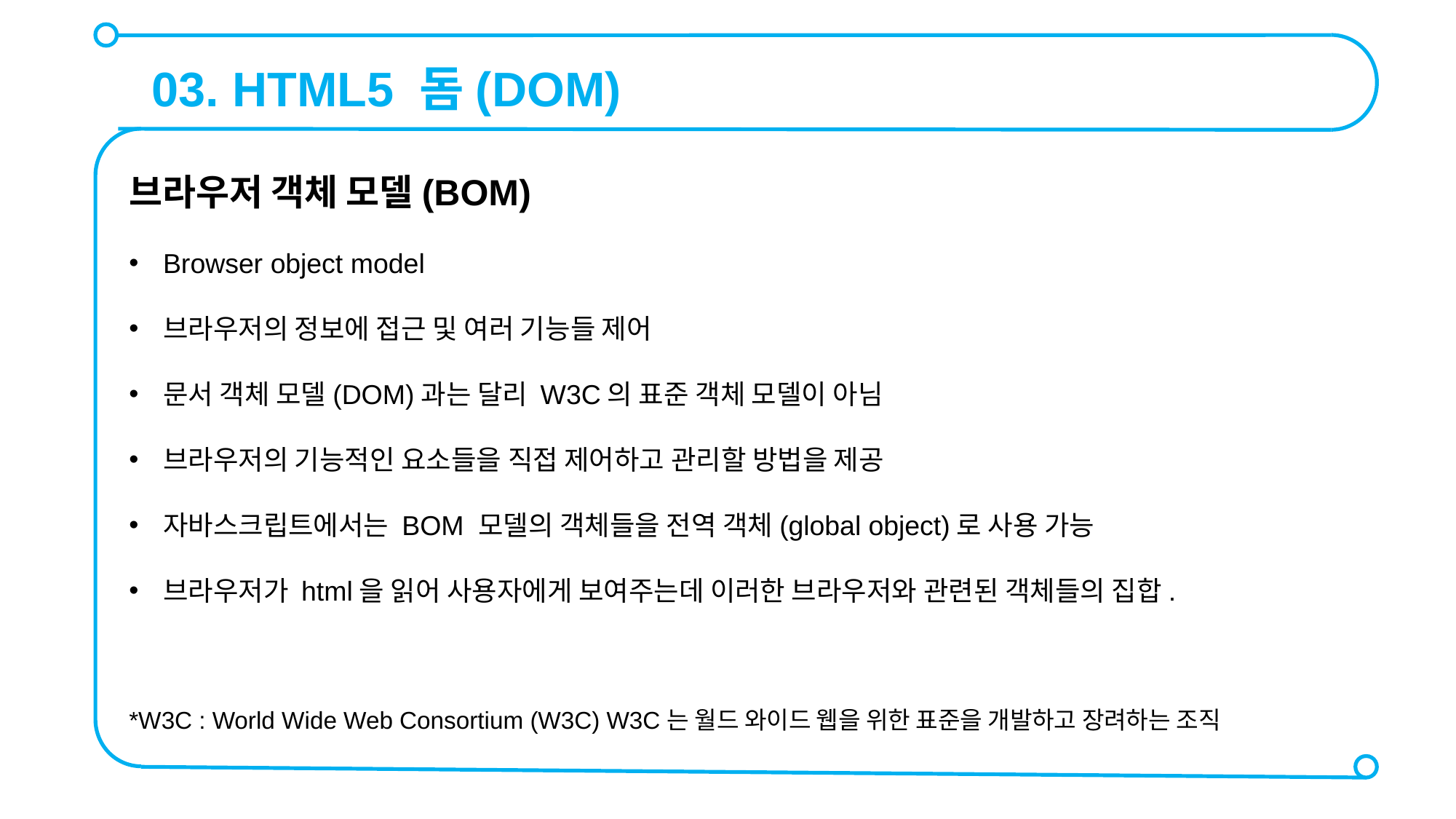

03. HTML5 돔(DOM)
브라우저 객체 모델(BOM)

Browser object model

브라우저의 정보에 접근 및 여러 기능들 제어

문서 객체 모델(DOM)과는 달리 W3C의 표준 객체 모델이 아님

브라우저의 기능적인 요소들을 직접 제어하고 관리할 방법을 제공

자바스크립트에서는 BOM 모델의 객체들을 전역 객체(global object)로 사용 가능

브라우저가 html을 읽어 사용자에게 보여주는데 이러한 브라우저와 관련된 객체들의 집합.

*W3C : World Wide Web Consortium (W3C) W3C는 월드 와이드 웹을 위한 표준을 개발하고 장려하는 조직